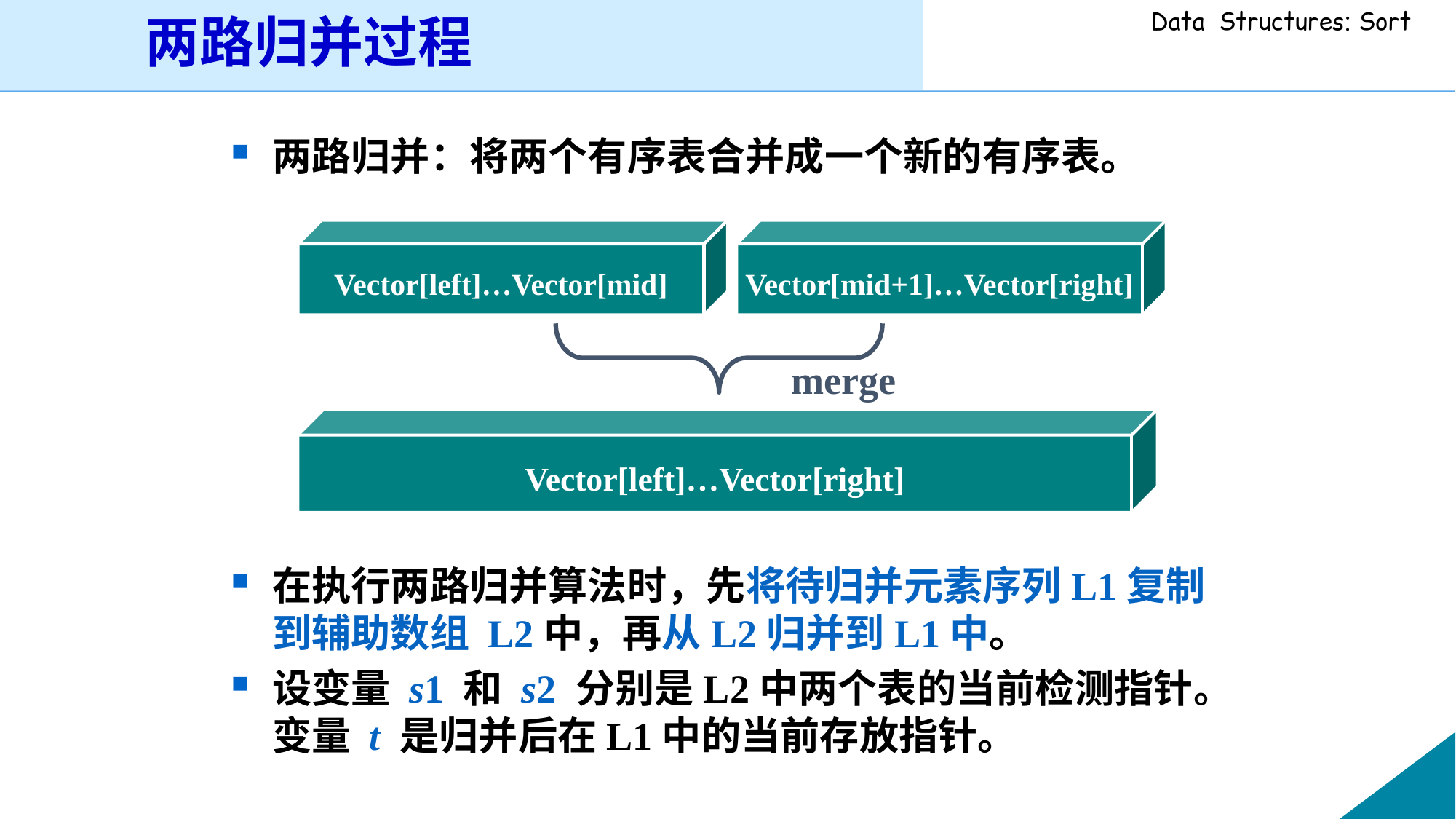

两路归并过程
两路归并：将两个有序表合并成一个新的有序表。

Vector[left]…Vector[mid]
Vector[mid+1]…Vector[right]
merge
Vector[left]…Vector[right]
在执行两路归并算法时，先将待归并元素序列L1复制到辅助数组 L2中，再从L2归并到L1中。
设变量 s1 和 s2 分别是L2中两个表的当前检测指针。变量 t 是归并后在L1中的当前存放指针。